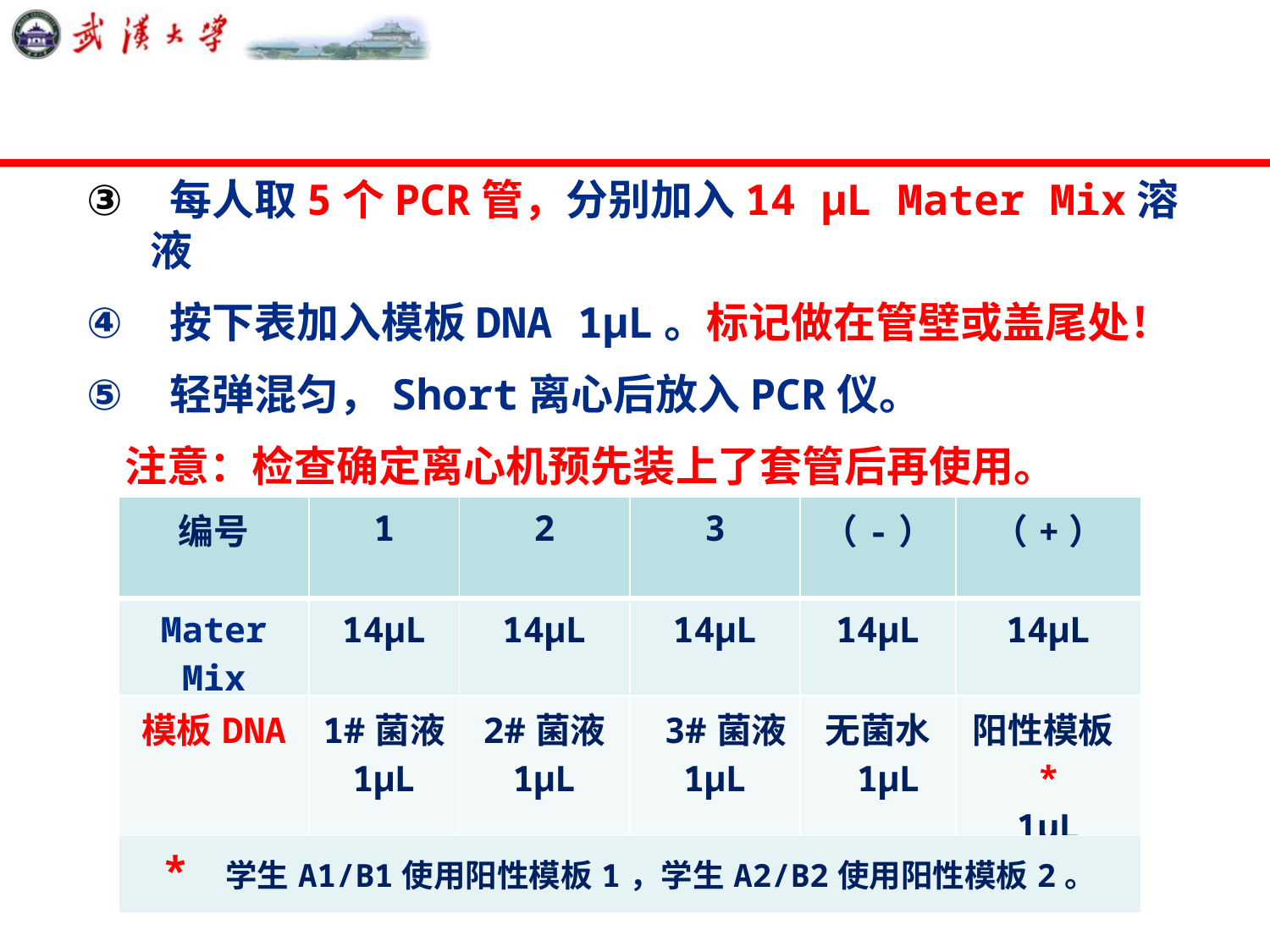

每人取5个PCR管，分别加入14 µL Mater Mix溶液
 按下表加入模板DNA 1μL。标记做在管壁或盖尾处！
 轻弹混匀，Short离心后放入PCR仪。
   注意：检查确定离心机预先装上了套管后再使用。
| 编号 | 1 | 2 | 3 | （-） | （+） |
| --- | --- | --- | --- | --- | --- |
| Mater Mix | 14μL | 14μL | 14μL | 14μL | 14μL |
| 模板DNA | 1#菌液 1μL | 2#菌液 1μL | 3#菌液 1μL | 无菌水 1μL | 阳性模板\* 1μL |
| \* 学生A1/B1使用阳性模板1，学生A2/B2使用阳性模板2。 |  |  |  |  |  |